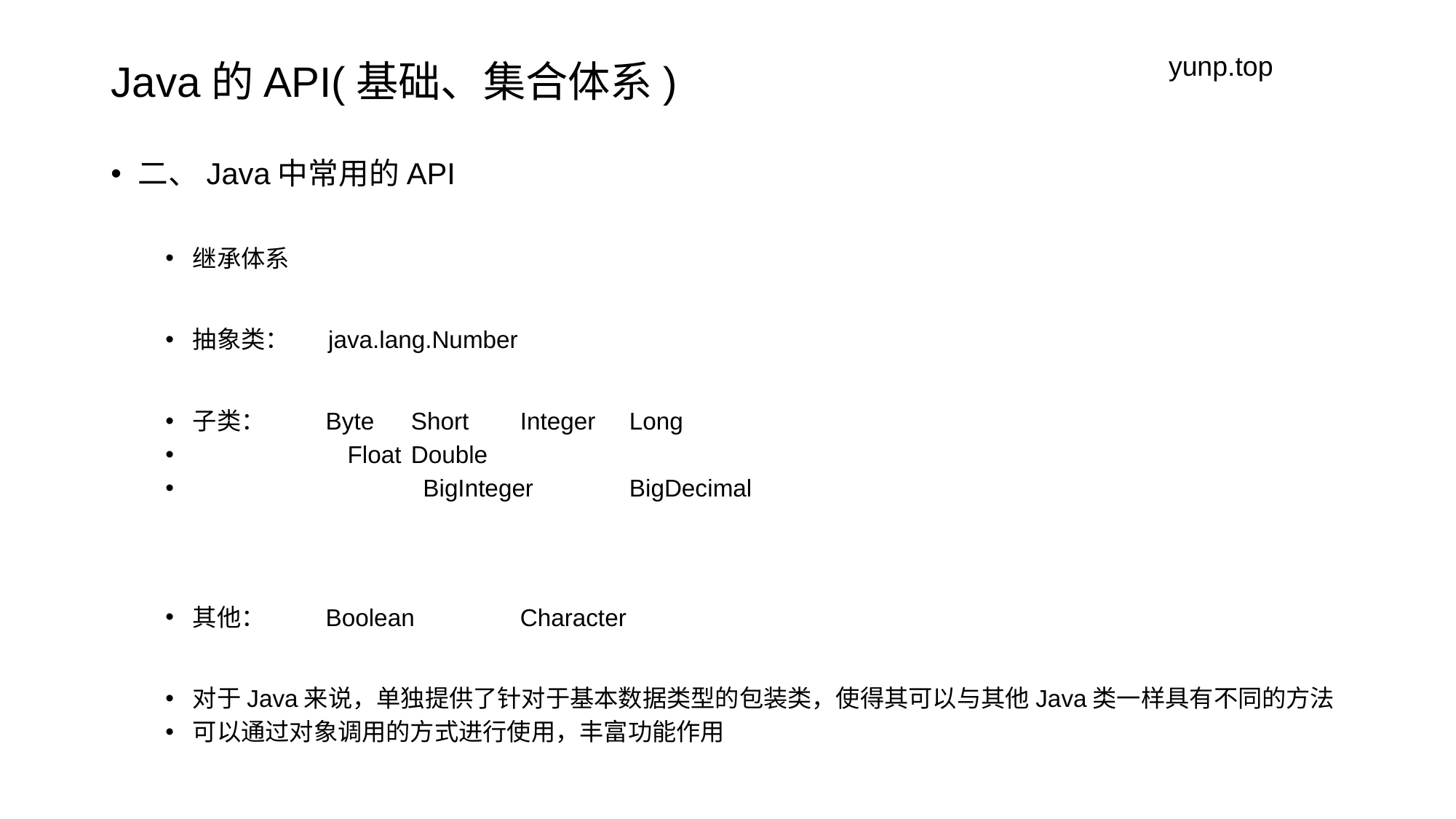

# Java的API(基础、集合体系)
yunp.top
二、Java中常用的API

继承体系

抽象类：      java.lang.Number

子类：          Byte	Short	Integer	Long
                       Float 	Double
 	                  BigInteger 	BigDecimal

其他：          Boolean	Character

对于Java来说，单独提供了针对于基本数据类型的包装类，使得其可以与其他Java类一样具有不同的方法
可以通过对象调用的方式进行使用，丰富功能作用